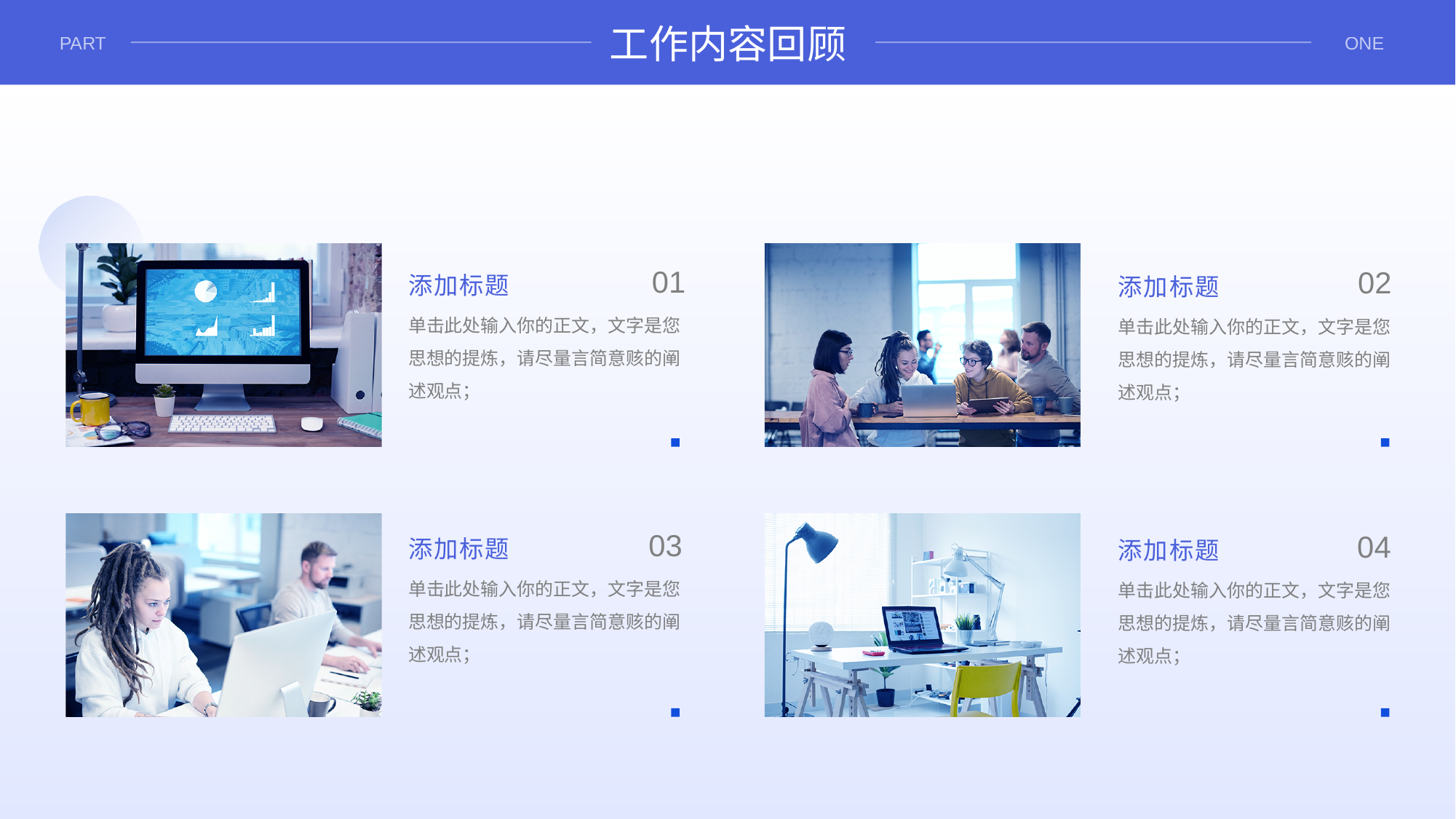

工作内容回顾
PART
ONE

01
添加标题
单击此处输入你的正文，文字是您思想的提炼，请尽量言简意赅的阐述观点；

02
添加标题
单击此处输入你的正文，文字是您思想的提炼，请尽量言简意赅的阐述观点；

03
添加标题
单击此处输入你的正文，文字是您思想的提炼，请尽量言简意赅的阐述观点；

04
添加标题
单击此处输入你的正文，文字是您思想的提炼，请尽量言简意赅的阐述观点；